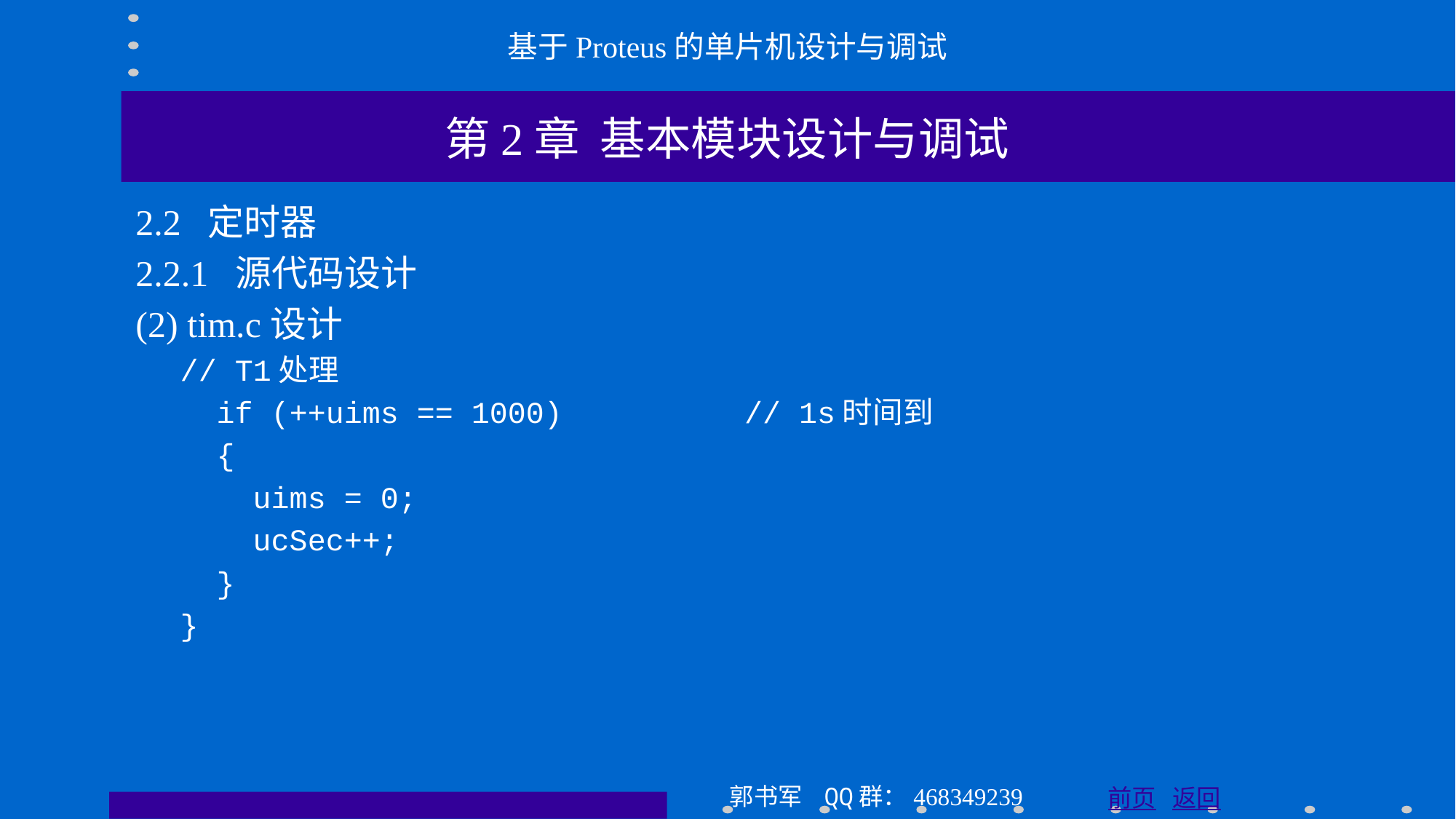

基于Proteus的单片机设计与调试
第2章  基本模块设计与调试
2.2  定时器
2.2.1  源代码设计
(2) tim.c设计
// T1处理
  if (++uims == 1000)          // 1s时间到
  {
    uims = 0;
    ucSec++;
  }
}

郭书军   QQ群：468349239
前页   返回